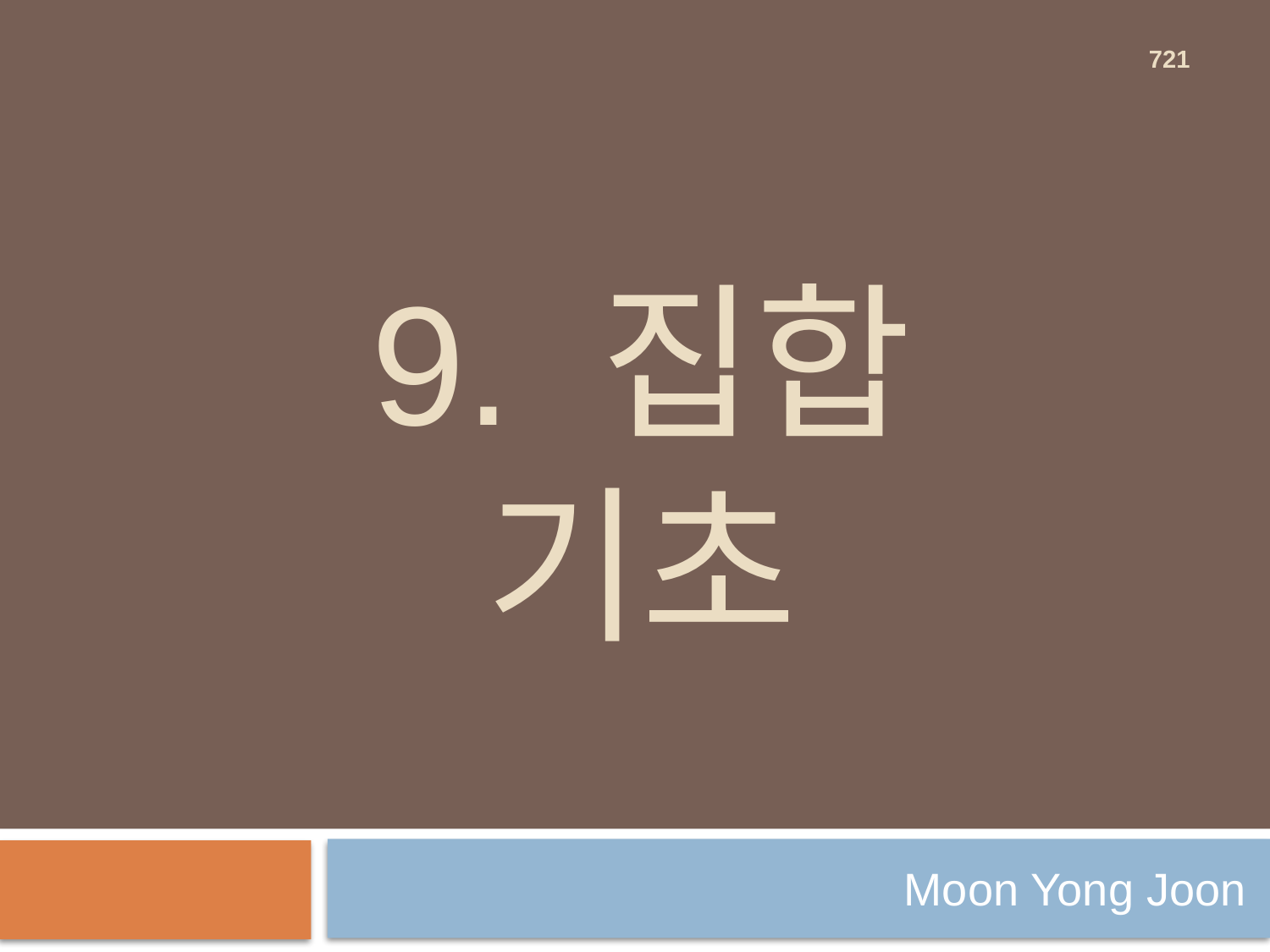

721
# 9. 집합 기초
Moon Yong Joon